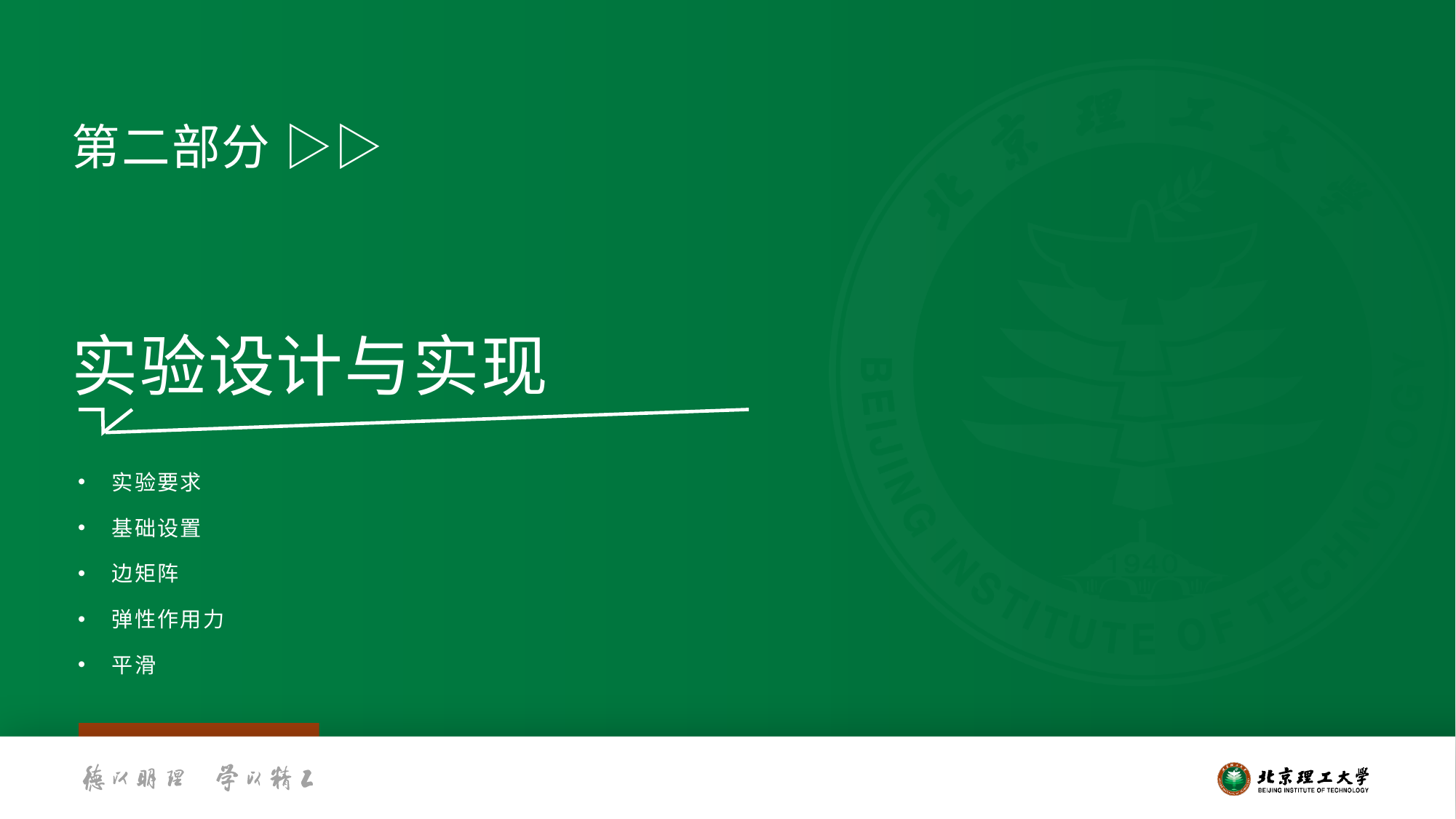

第二部分 ▷▷
实验设计与实现

实验要求
基础设置
边矩阵
弹性作用力
平滑